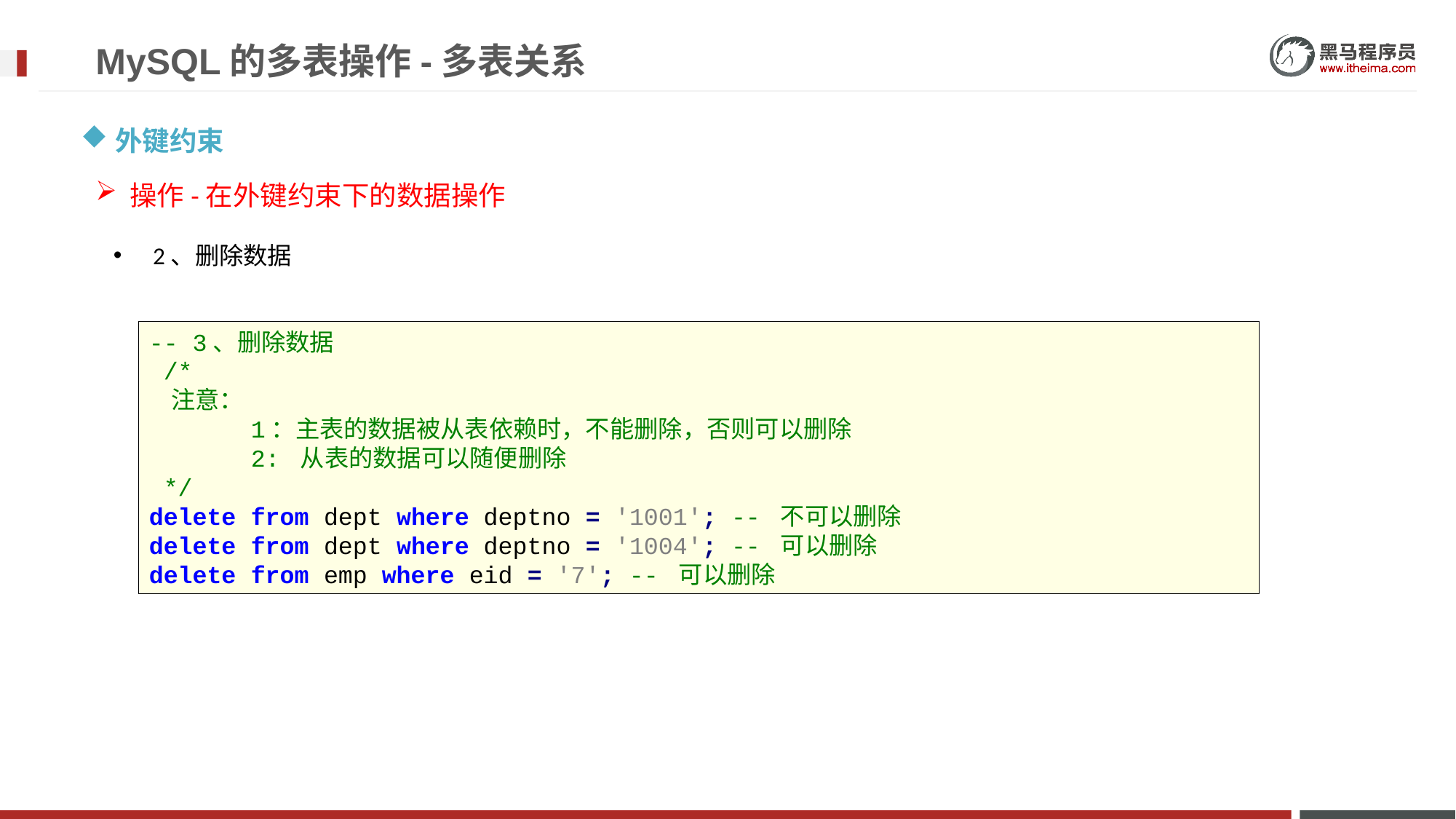

# MySQL的多表操作-多表关系
外键约束
操作-在外键约束下的数据操作
 2、删除数据
-- 3、删除数据
 /*
   注意：
       1：主表的数据被从表依赖时，不能删除，否则可以删除
       2: 从表的数据可以随便删除
 */
delete from dept where deptno = '1001'; -- 不可以删除
delete from dept where deptno = '1004'; -- 可以删除
delete from emp where eid = '7'; -- 可以删除